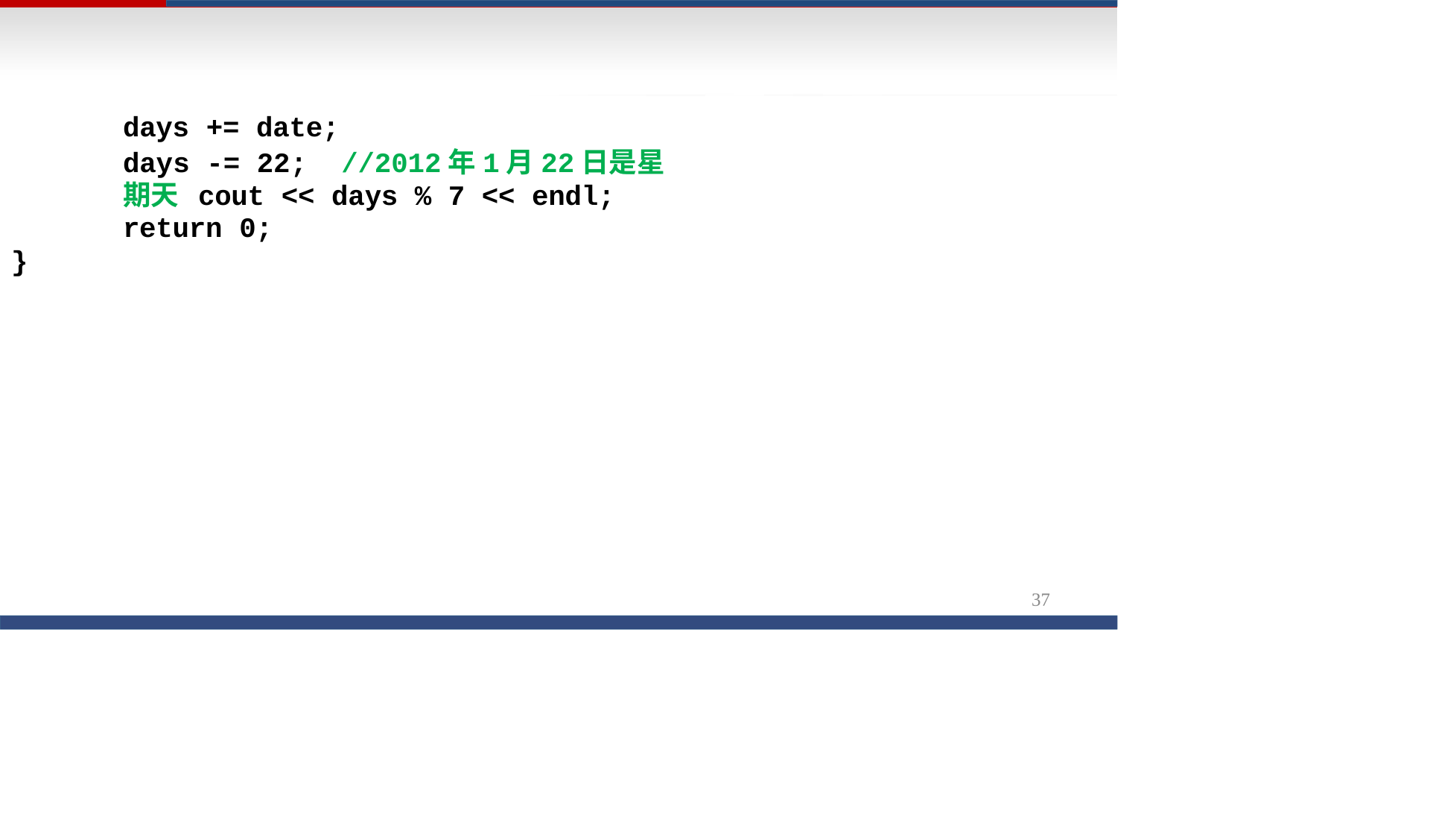

days += date;
# days -= 22;	//2012年1月22日是星期天  cout << days % 7 << endl;
return 0;
}
37